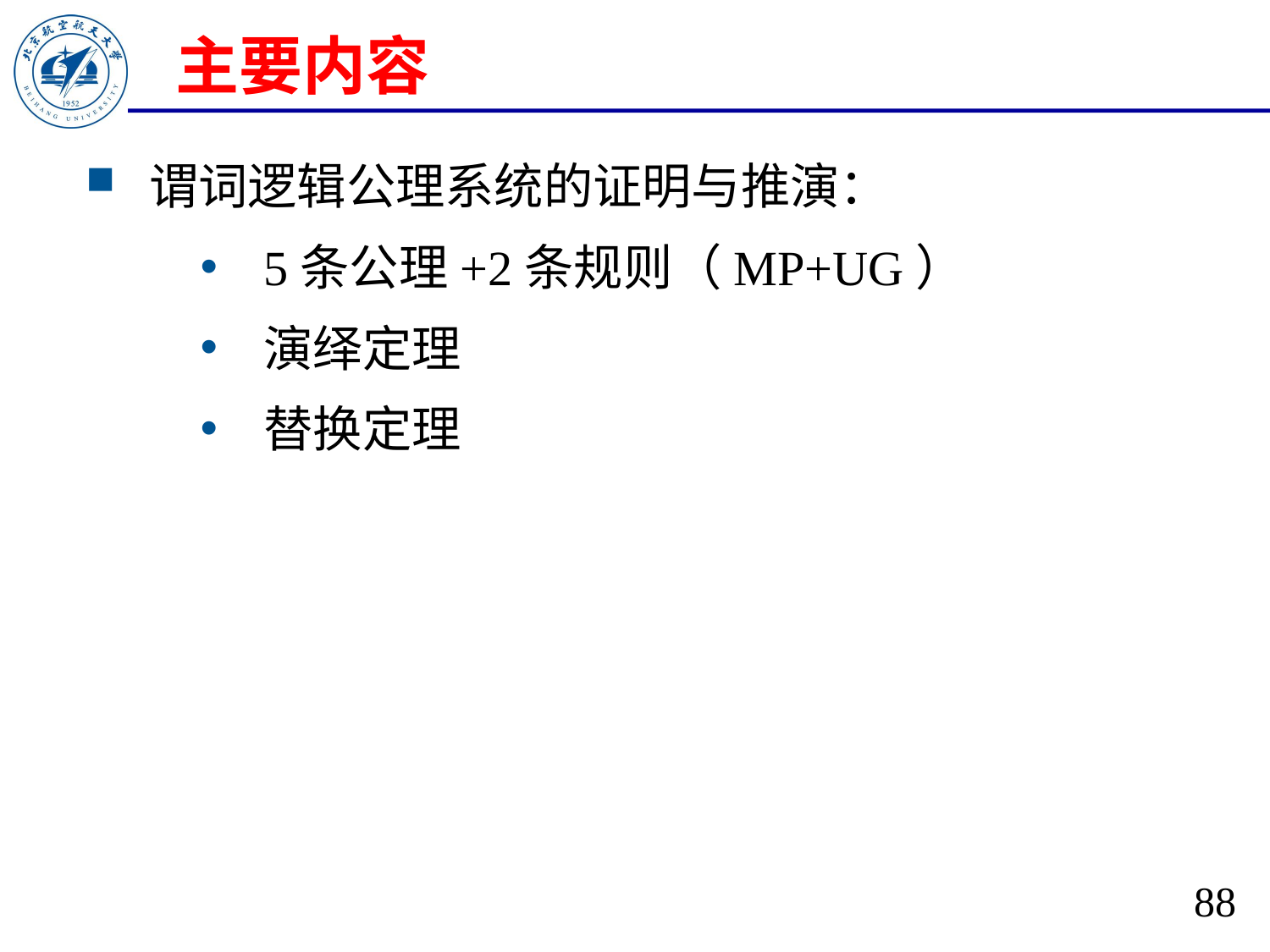

# 主要内容
谓词逻辑公理系统的证明与推演：
5条公理+2条规则（MP+UG）
演绎定理
替换定理